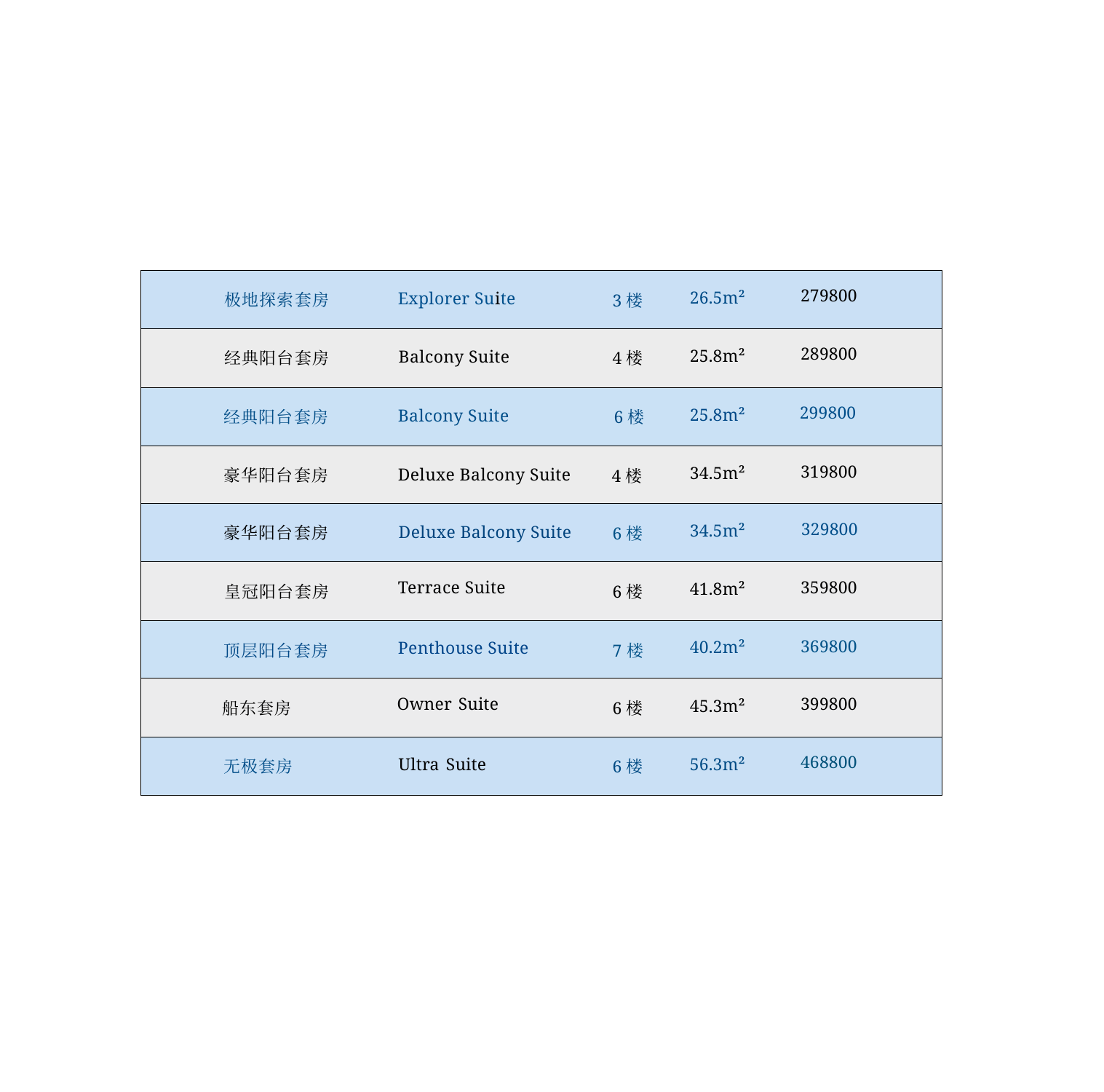

| 极地探索套房 | Explorer Suite | 3楼 | 26.5m² | 279800 |
| --- | --- | --- | --- | --- |
| 经典阳台套房 | Balcony Suite | 4楼 | 25.8m² | 289800 |
| 经典阳台套房 | Balcony Suite | 6楼 | 25.8m² | 299800 |
| 豪华阳台套房 | Deluxe Balcony Suite | 4楼 | 34.5m² | 319800 |
| 豪华阳台套房 | Deluxe Balcony Suite | 6楼 | 34.5m² | 329800 |
| 皇冠阳台套房 | Terrace Suite | 6楼 | 41.8m² | 359800 |
| 顶层阳台套房 | Penthouse Suite | 7楼 | 40.2m² | 369800 |
| 船东套房 | Owner Suite | 6楼 | 45.3m² | 399800 |
| 无极套房 | Ultra Suite | 6楼 | 56.3m² | 468800 |